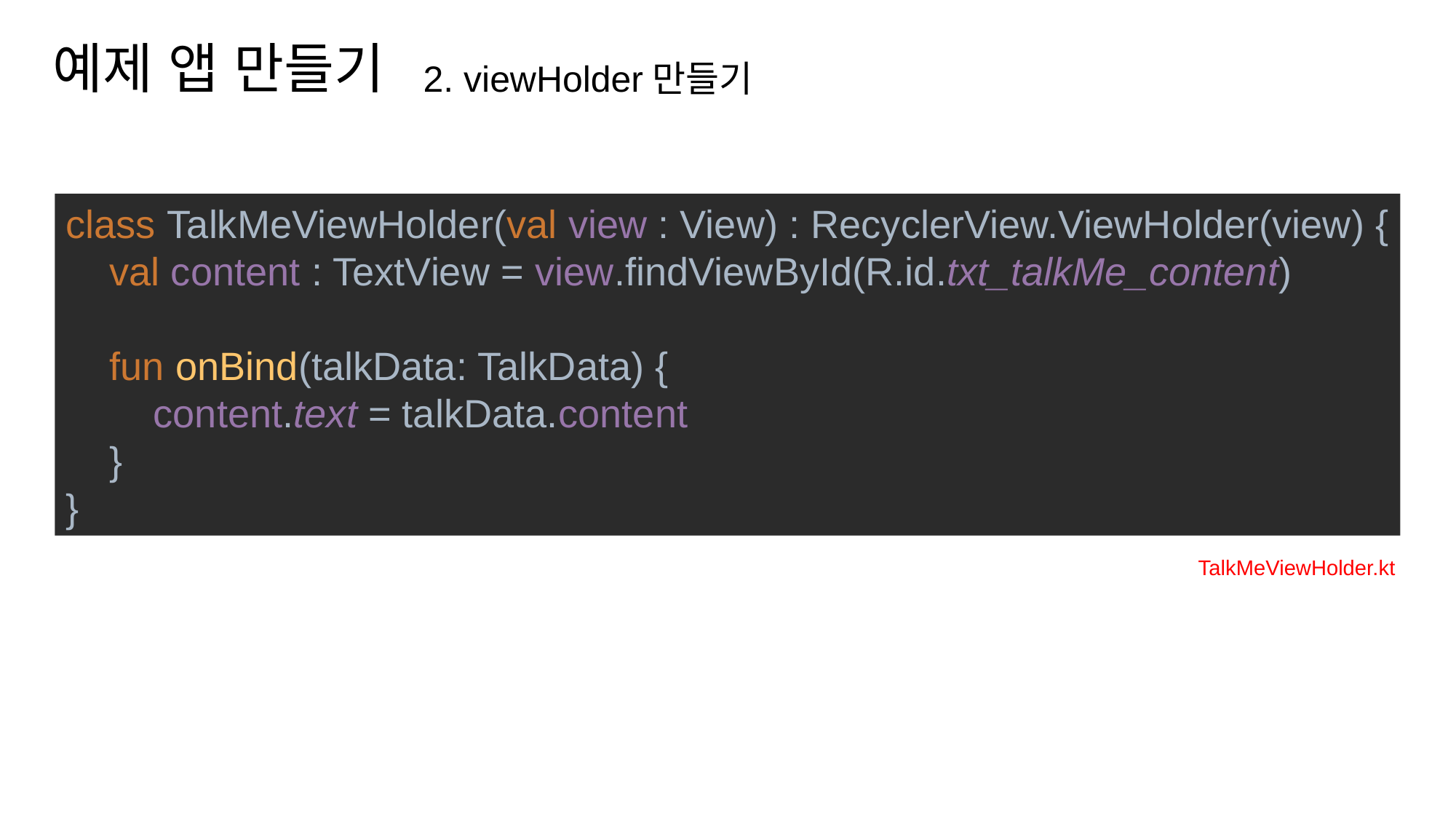

티머니 둥근바람 ExtraBold
티머니 둥근바람 Regular
예제 앱 만들기
2. viewHolder만들기
나눔스퀘어OTF ExtraBold
나눔스퀘어OTF Bold
나눔스퀘어OTF
class TalkMeViewHolder(val view : View) : RecyclerView.ViewHolder(view) {
    val content : TextView = view.findViewById(R.id.txt_talkMe_content)
    fun onBind(talkData: TalkData) {
        content.text = talkData.content
    }
}
TalkMeViewHolder.kt
나눔스퀘어_ac ExtraBold
나눔스퀘어_ac Bold
나눔스퀘어_ac
나눔스퀘어 ExtraBold
나눔스퀘어 Bold
나눔스퀘어
대충 설명
XML
나눔스퀘어 Light
Kotlin

drawable/sp_talk_bg_you.xml